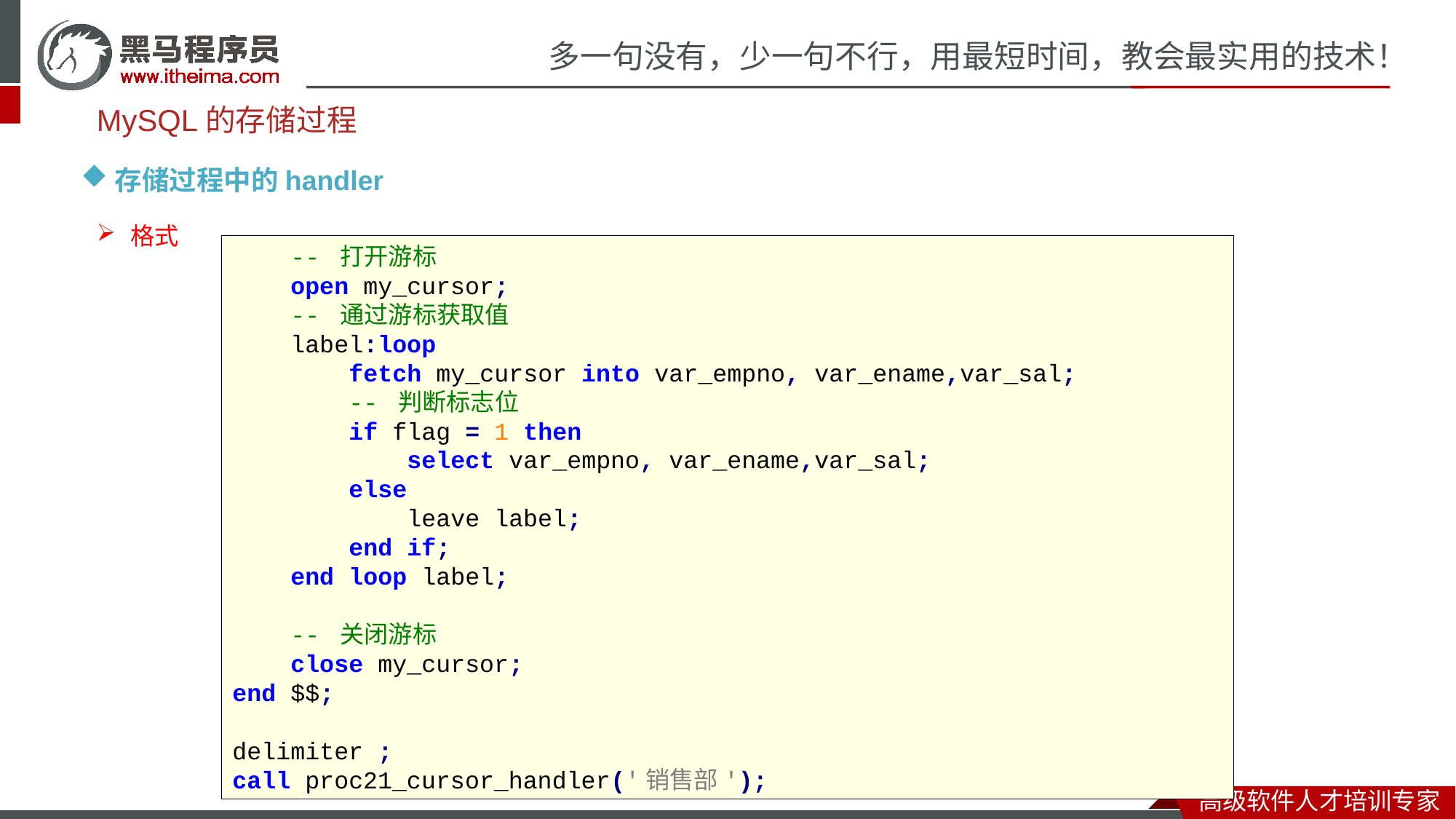

MySQL的存储过程
存储过程中的handler
格式
    -- 打开游标
    open my_cursor;
    -- 通过游标获取值
    label:loop
        fetch my_cursor into var_empno, var_ename,var_sal;
        -- 判断标志位
        if flag = 1 then
            select var_empno, var_ename,var_sal;
        else
            leave label;
        end if;
    end loop label;

    -- 关闭游标
    close my_cursor;
end $$;

delimiter ;
call proc21_cursor_handler('销售部');